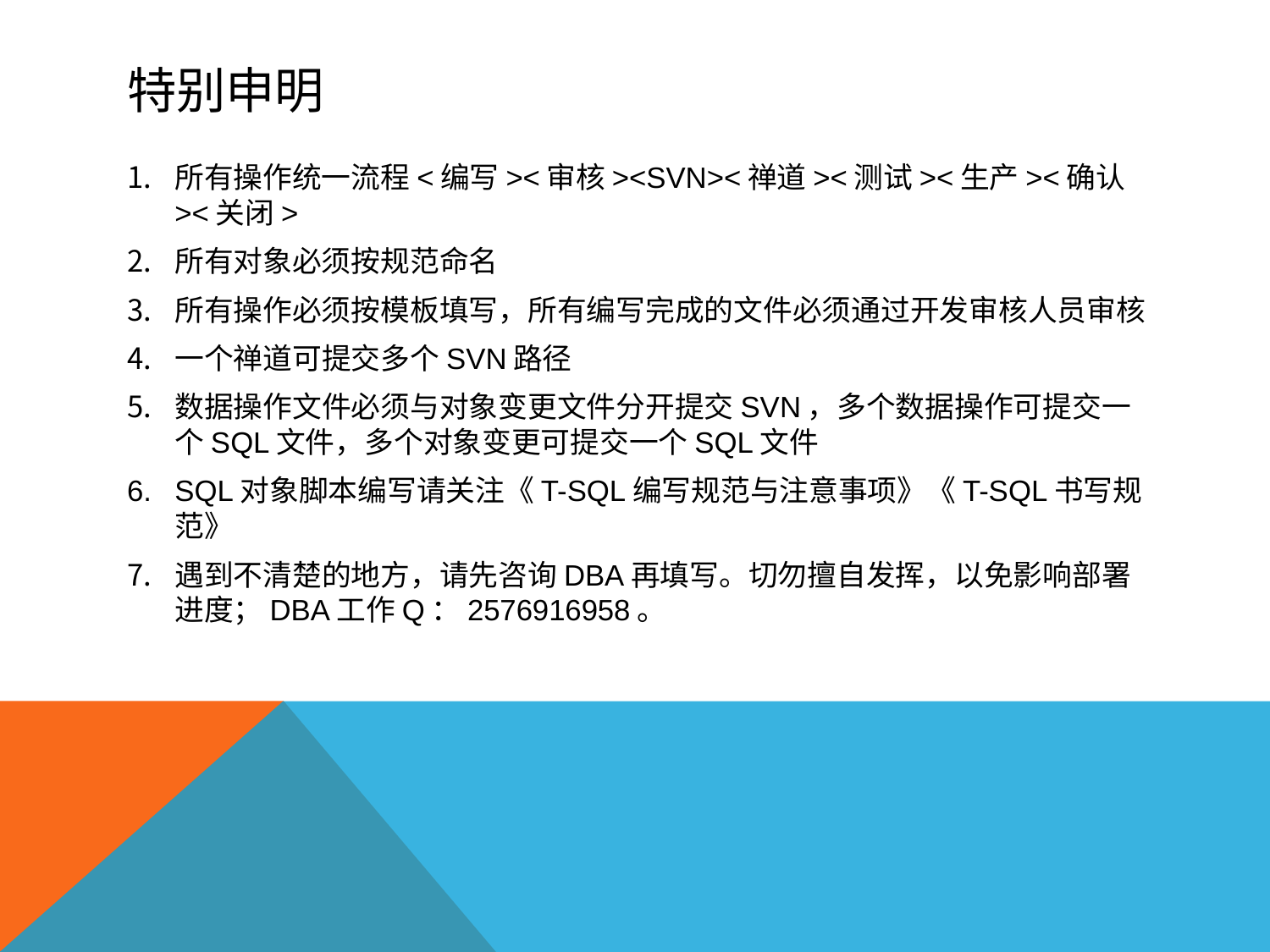

# 特别申明
所有操作统一流程<编写><审核><SVN><禅道><测试><生产><确认><关闭>
所有对象必须按规范命名
所有操作必须按模板填写，所有编写完成的文件必须通过开发审核人员审核
一个禅道可提交多个SVN路径
数据操作文件必须与对象变更文件分开提交SVN，多个数据操作可提交一个SQL文件，多个对象变更可提交一个SQL文件
SQL对象脚本编写请关注《T-SQL编写规范与注意事项》《T-SQL书写规范》
遇到不清楚的地方，请先咨询DBA再填写。切勿擅自发挥，以免影响部署进度；DBA工作Q：2576916958。